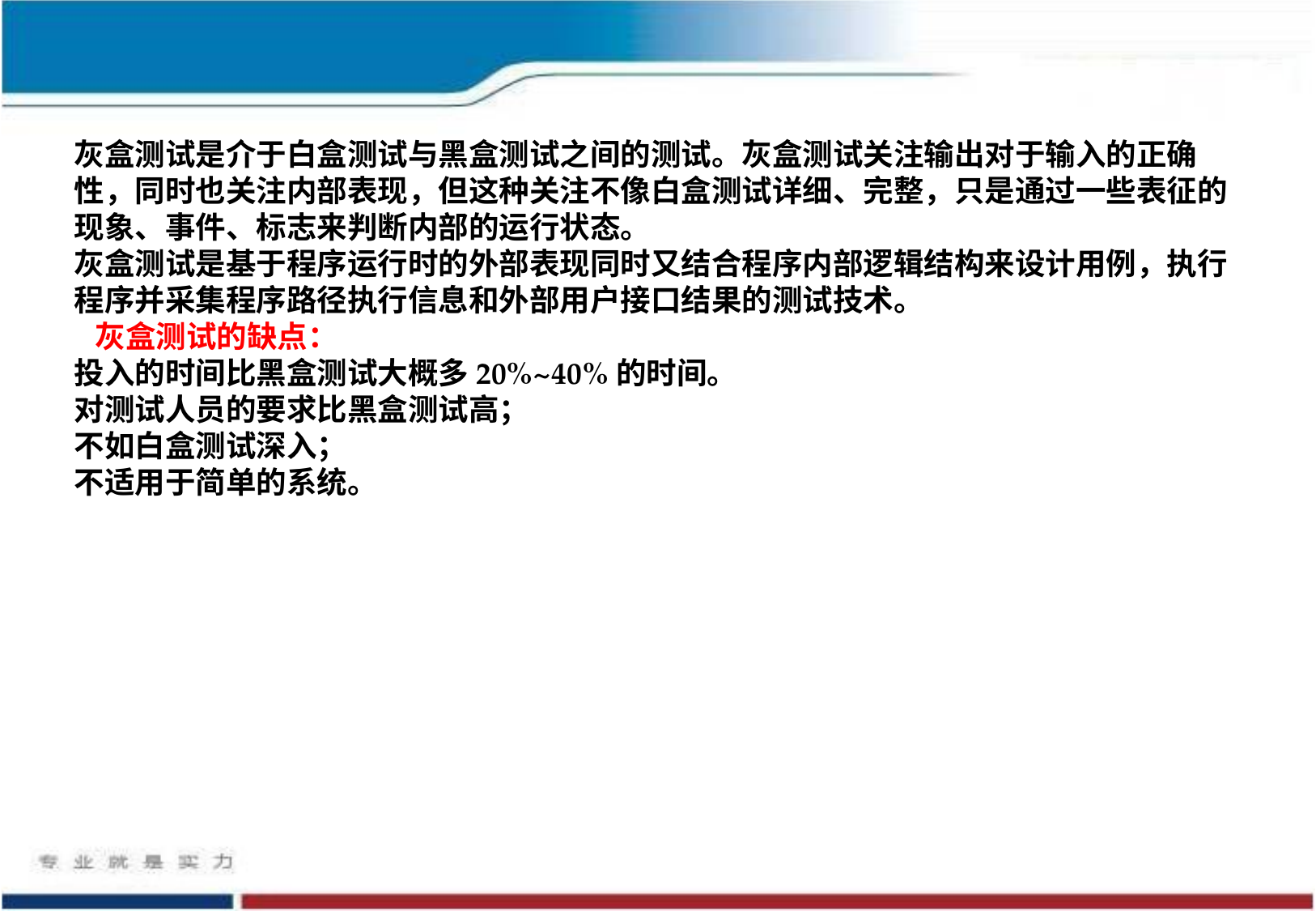

灰盒测试是介于白盒测试与黑盒测试之间的测试。灰盒测试关注输出对于输入的正确性，同时也关注内部表现，但这种关注不像白盒测试详细、完整，只是通过一些表征的现象、事件、标志来判断内部的运行状态。
灰盒测试是基于程序运行时的外部表现同时又结合程序内部逻辑结构来设计用例，执行程序并采集程序路径执行信息和外部用户接口结果的测试技术。
  灰盒测试的缺点：
投入的时间比黑盒测试大概多20%~40%的时间。
对测试人员的要求比黑盒测试高；
不如白盒测试深入；
不适用于简单的系统。